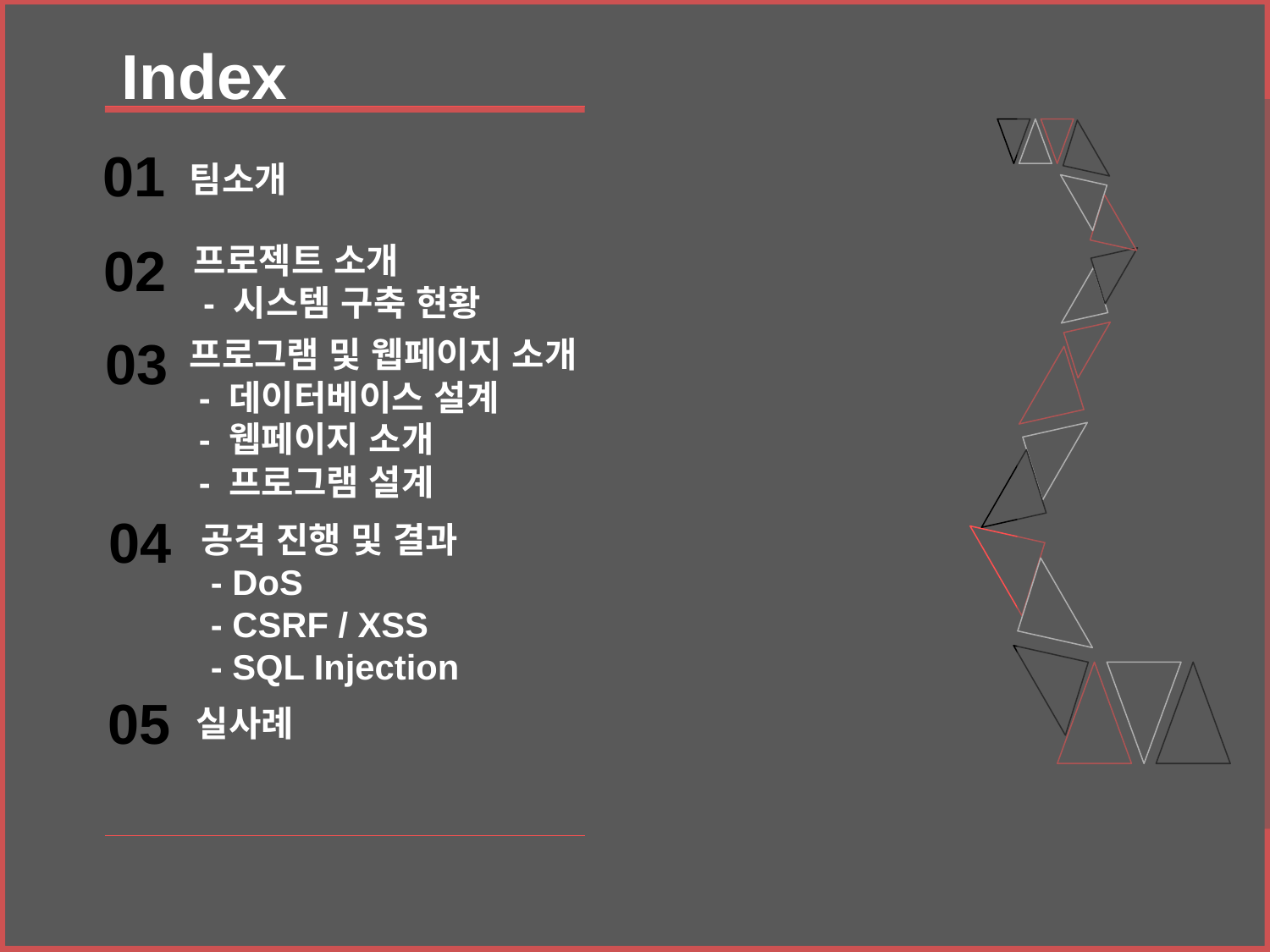

Index

01
팀소개
02
프로젝트 소개
 - 시스템 구축 현황
03
프로그램 및 웹페이지 소개
 - 데이터베이스 설계
 - 웹페이지 소개
 - 프로그램 설계
04
공격 진행 및 결과
 - DoS
 - CSRF / XSS
 - SQL Injection
05
실사례